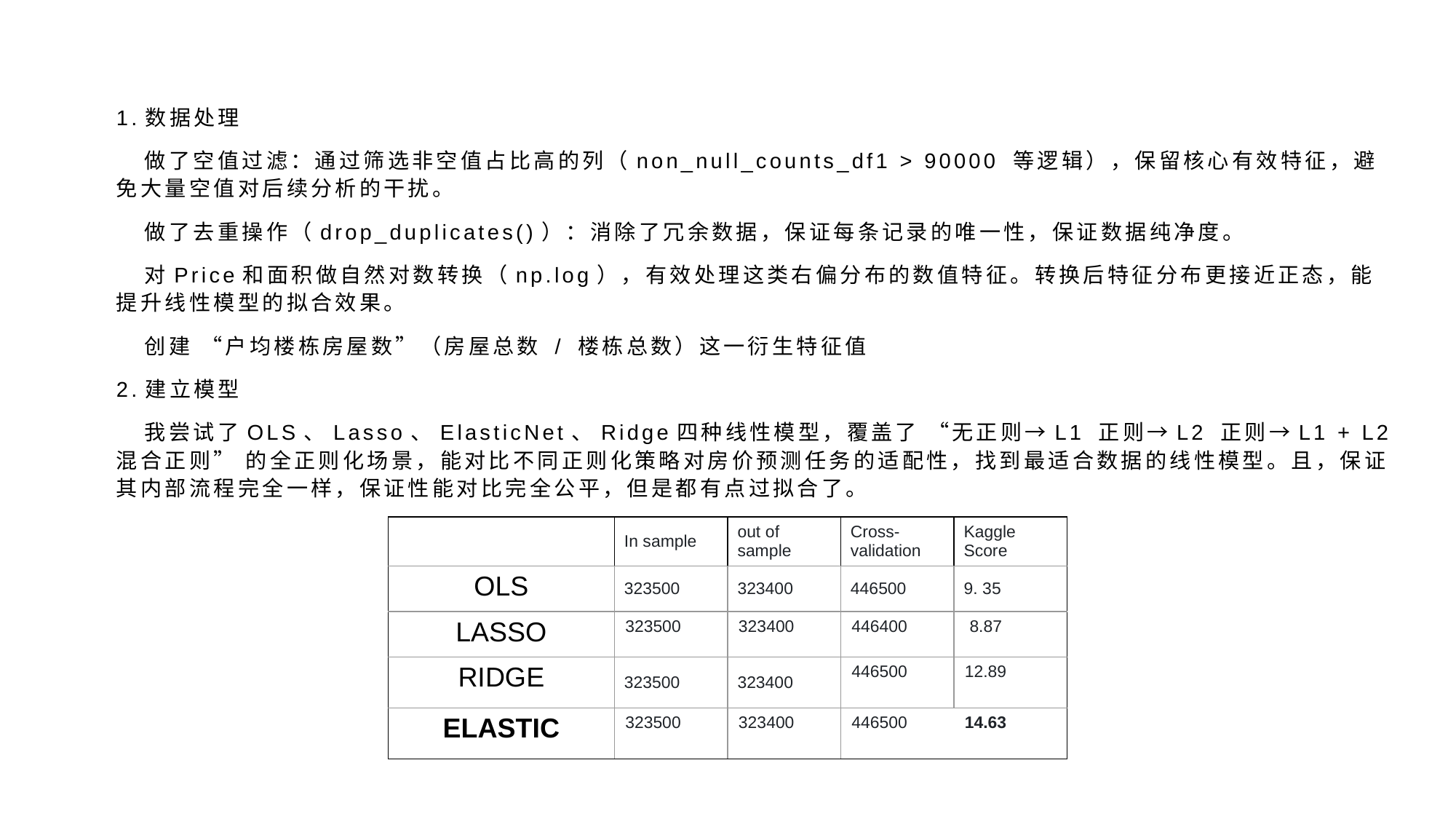

1.数据处理
   做了空值过滤：通过筛选非空值占比高的列（non_null_counts_df1 > 90000 等逻辑），保留核心有效特征，避免大量空值对后续分析的干扰。
   做了去重操作（drop_duplicates()）：消除了冗余数据，保证每条记录的唯一性，保证数据纯净度。
   对Price和面积做自然对数转换（np.log），有效处理这类右偏分布的数值特征。转换后特征分布更接近正态，能提升线性模型的拟合效果。
   创建 “户均楼栋房屋数”（房屋总数 / 楼栋总数）这一衍生特征值
2.建立模型
   我尝试了OLS、Lasso、ElasticNet、Ridge四种线性模型，覆盖了 “无正则→L1 正则→L2 正则→L1 + L2 混合正则” 的全正则化场景，能对比不同正则化策略对房价预测任务的适配性，找到最适合数据的线性模型。且，保证其内部流程完全一样，保证性能对比完全公平，但是都有点过拟合了。

|  | In sample | out of sample | Cross-validation | Kaggle Score |
| --- | --- | --- | --- | --- |
| OLS | 323500 | 323400 | 446500 | 9. 35 |
| LASSO | 323500 | 323400 | 446400 | 8.87 |
| RIDGE | 323500 | 323400 | 446500 | 12.89 |
| ELASTIC | 323500 | 323400 | 446500 | 14.63 |